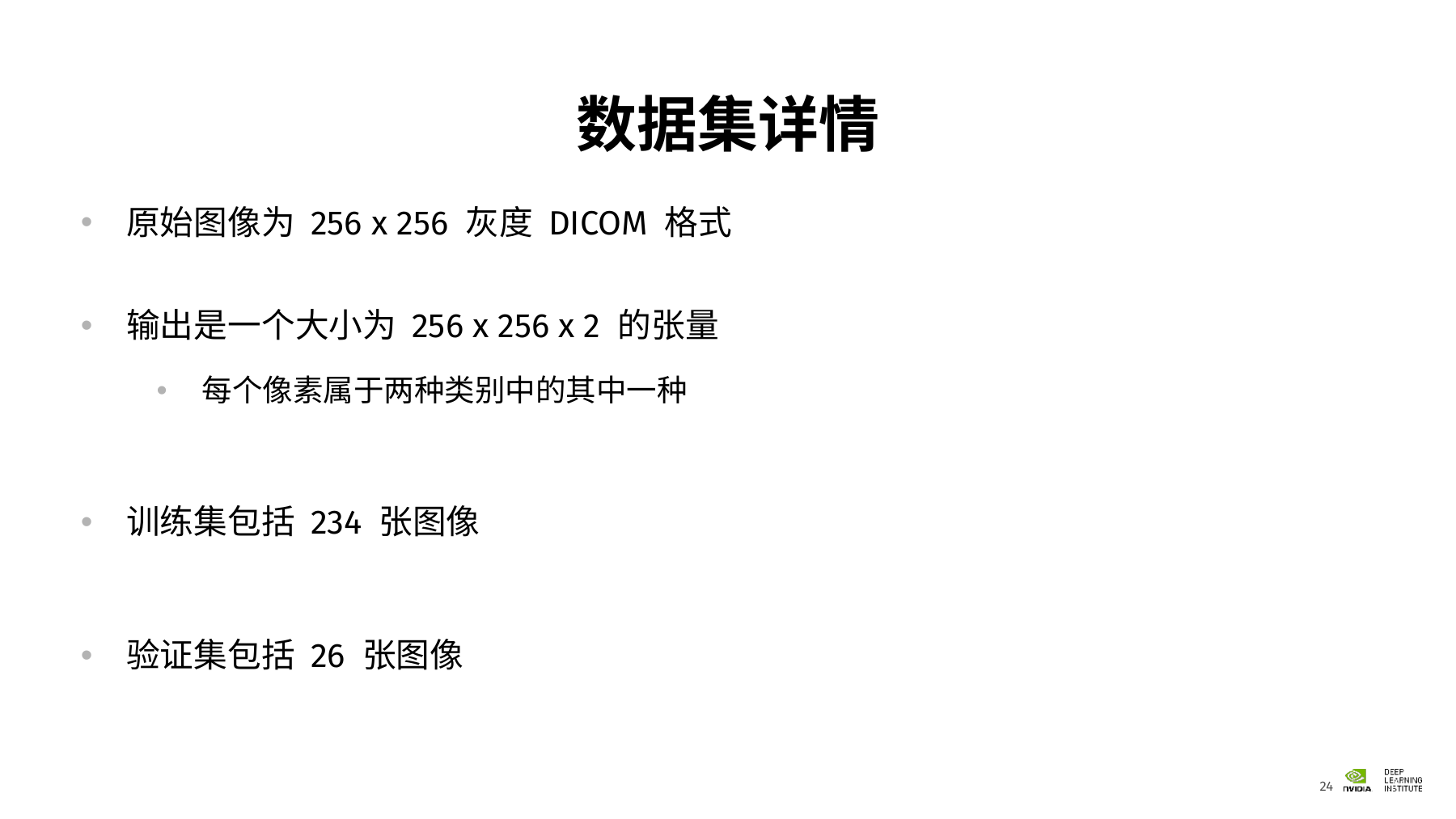

# 数据集详情
原始图像为 256 x 256 灰度 DICOM 格式

输出是一个大小为 256 x 256 x 2 的张量
每个像素属于两种类别中的其中一种

训练集包括 234 张图像

验证集包括 26 张图像